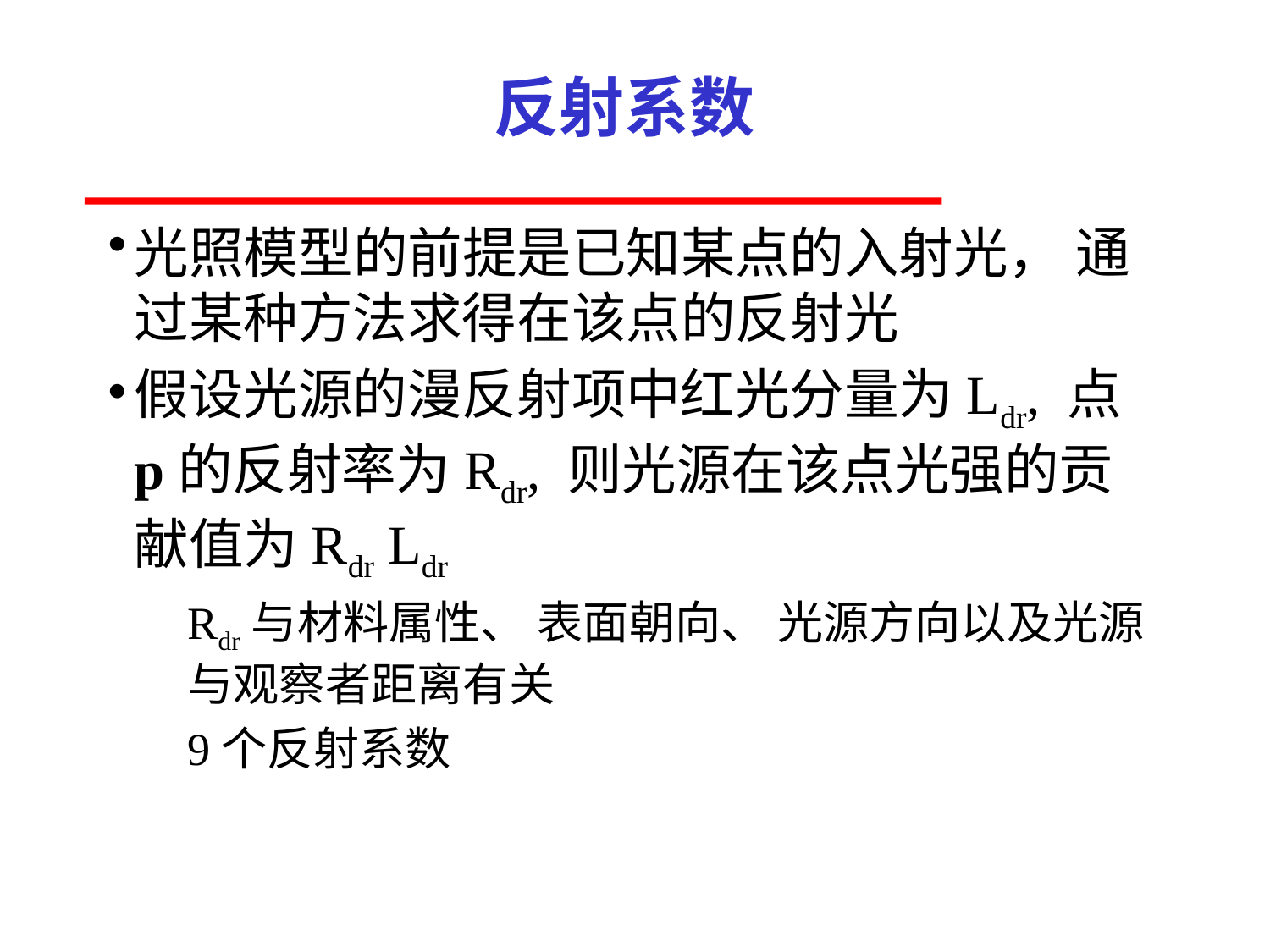

# 反射系数
光照模型的前提是已知某点的入射光， 通
过某种方法求得在该点的反射光
假设光源的漫反射项中红光分量为Ldr, 点p的反射率为Rdr, 则光源在该点光强的贡献值为Rdr Ldr
Rdr与材料属性、 表面朝向、 光源方向以及光源
与观察者距离有关
9个反射系数
42